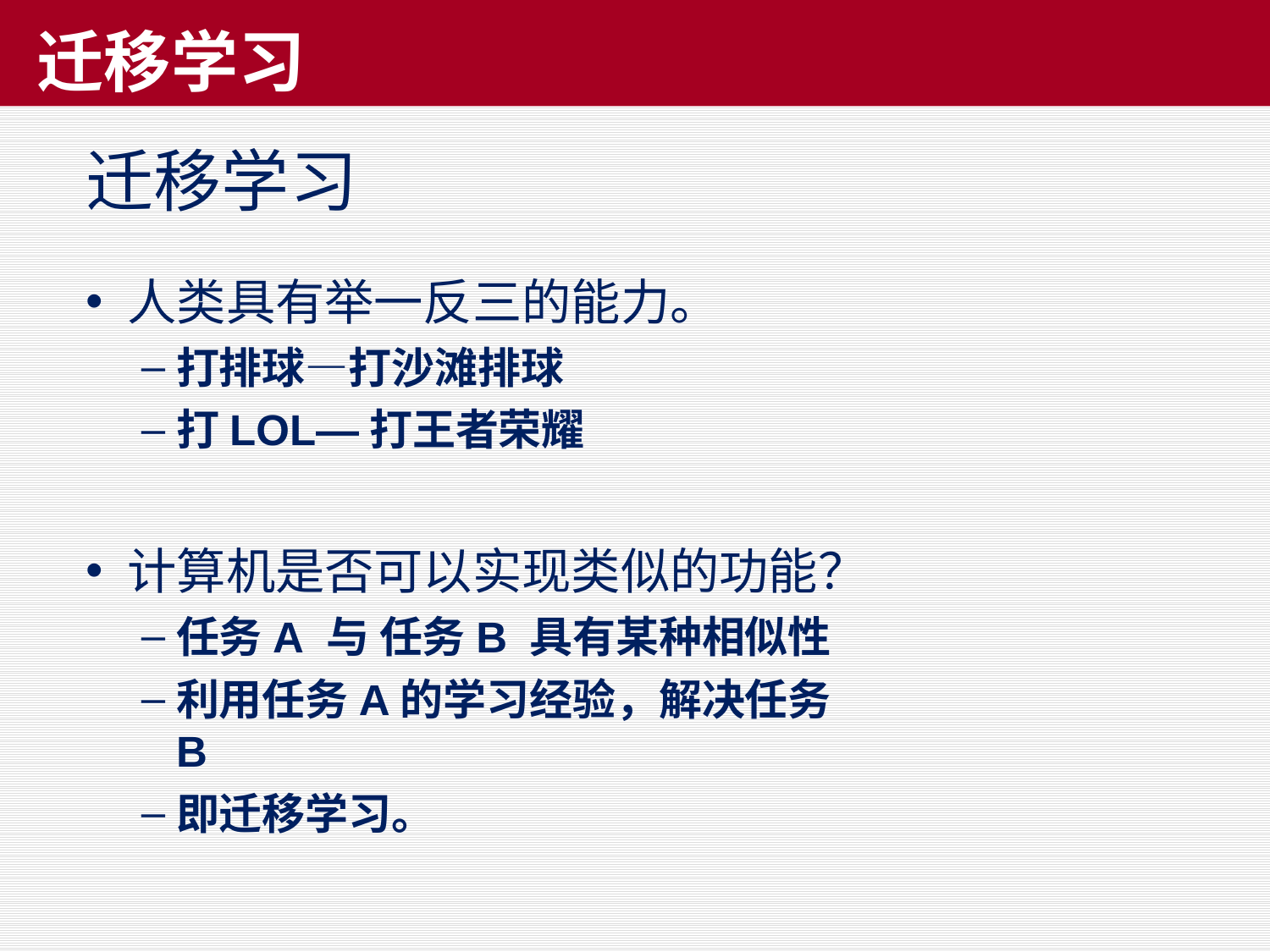

# 迁移学习

迁移学习
人类具有举一反三的能力。
打排球—打沙滩排球
打LOL—打王者荣耀

计算机是否可以实现类似的功能？
任务A 与 任务B 具有某种相似性
利用任务A的学习经验，解决任务B
即迁移学习。